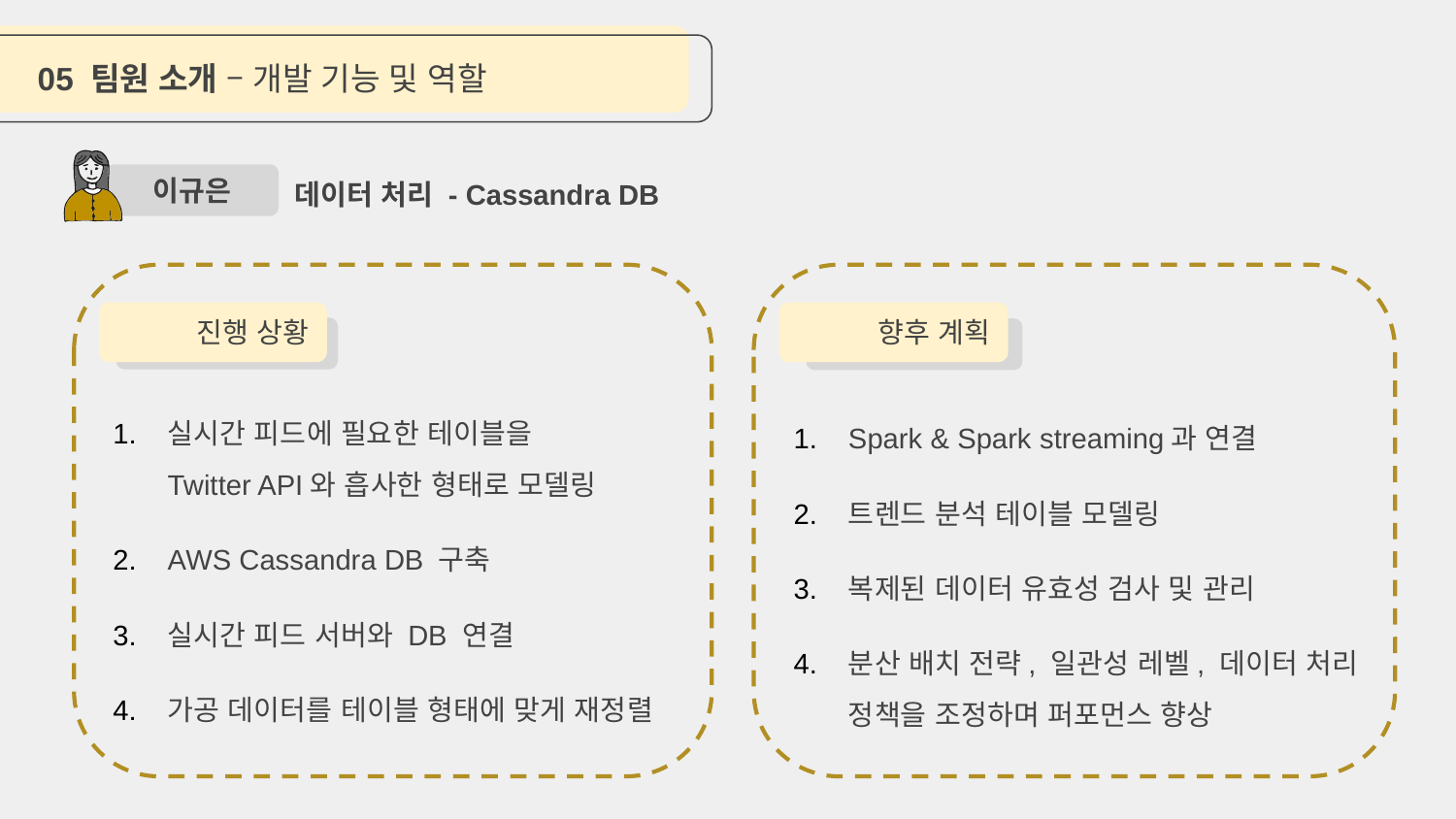

05 팀원 소개 – 개발 기능 및 역할
데이터 처리 - Cassandra DB

이규은

진행 상황

실시간 피드에 필요한 테이블을
Twitter API와 흡사한 형태로 모델링
AWS Cassandra DB 구축
실시간 피드 서버와 DB 연결
가공 데이터를 테이블 형태에 맞게 재정렬

향후 계획

Spark & Spark streaming과 연결
트렌드 분석 테이블 모델링
복제된 데이터 유효성 검사 및 관리
분산 배치 전략, 일관성 레벨, 데이터 처리 정책을 조정하며 퍼포먼스 향상